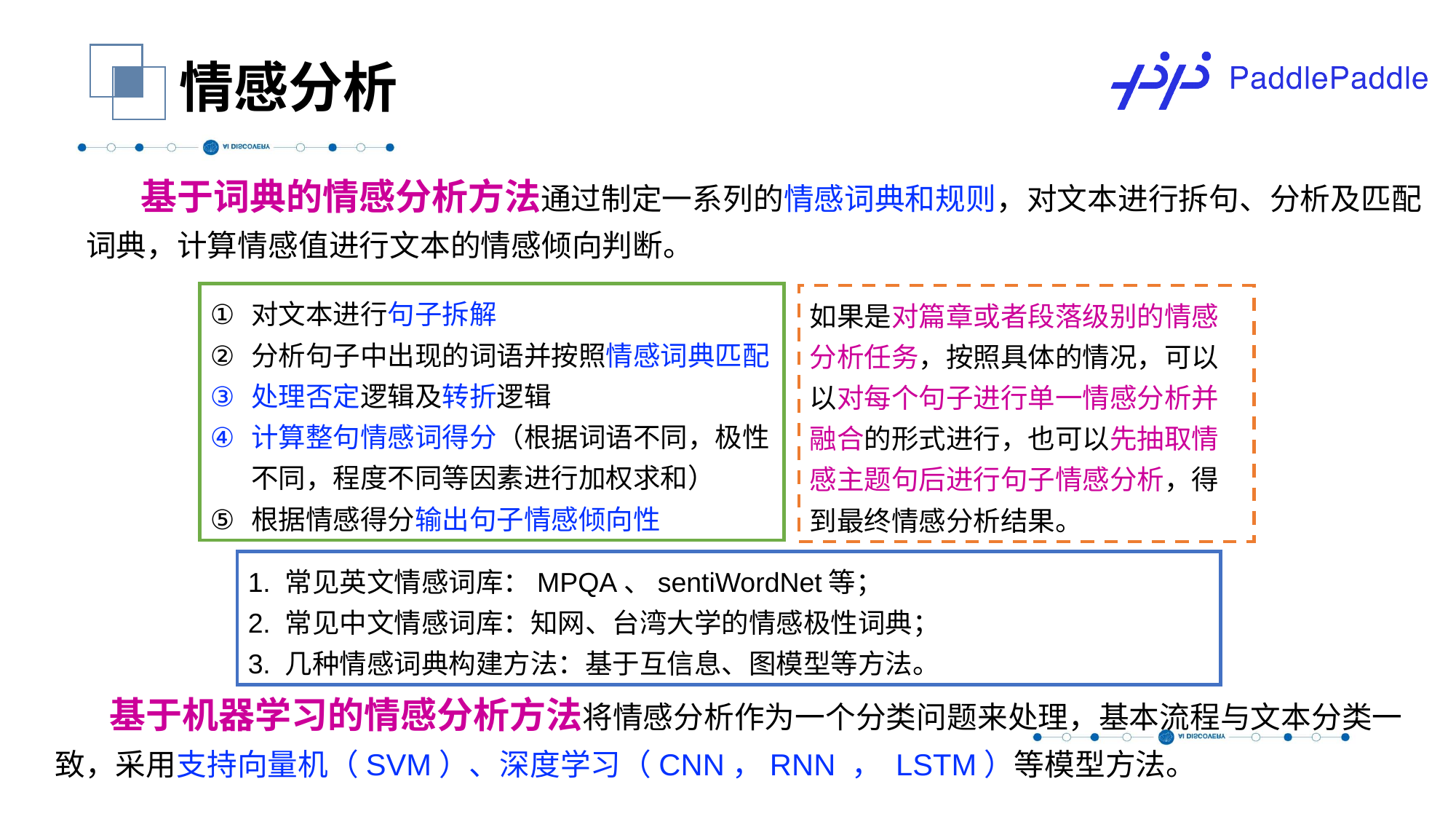

情感分析
基于词典的情感分析方法通过制定一系列的情感词典和规则，对文本进行拆句、分析及匹配词典，计算情感值进行文本的情感倾向判断。
对文本进行句子拆解
分析句子中出现的词语并按照情感词典匹配
处理否定逻辑及转折逻辑
计算整句情感词得分（根据词语不同，极性不同，程度不同等因素进行加权求和）
根据情感得分输出句子情感倾向性
如果是对篇章或者段落级别的情感分析任务，按照具体的情况，可以以对每个句子进行单一情感分析并融合的形式进行，也可以先抽取情感主题句后进行句子情感分析，得到最终情感分析结果。
1. 常见英文情感词库：MPQA、sentiWordNet等；
2. 常见中文情感词库：知网、台湾大学的情感极性词典；
3. 几种情感词典构建方法：基于互信息、图模型等方法。
基于机器学习的情感分析方法将情感分析作为一个分类问题来处理，基本流程与文本分类一致，采用支持向量机（SVM）、深度学习（CNN，RNN ， LSTM）等模型方法。